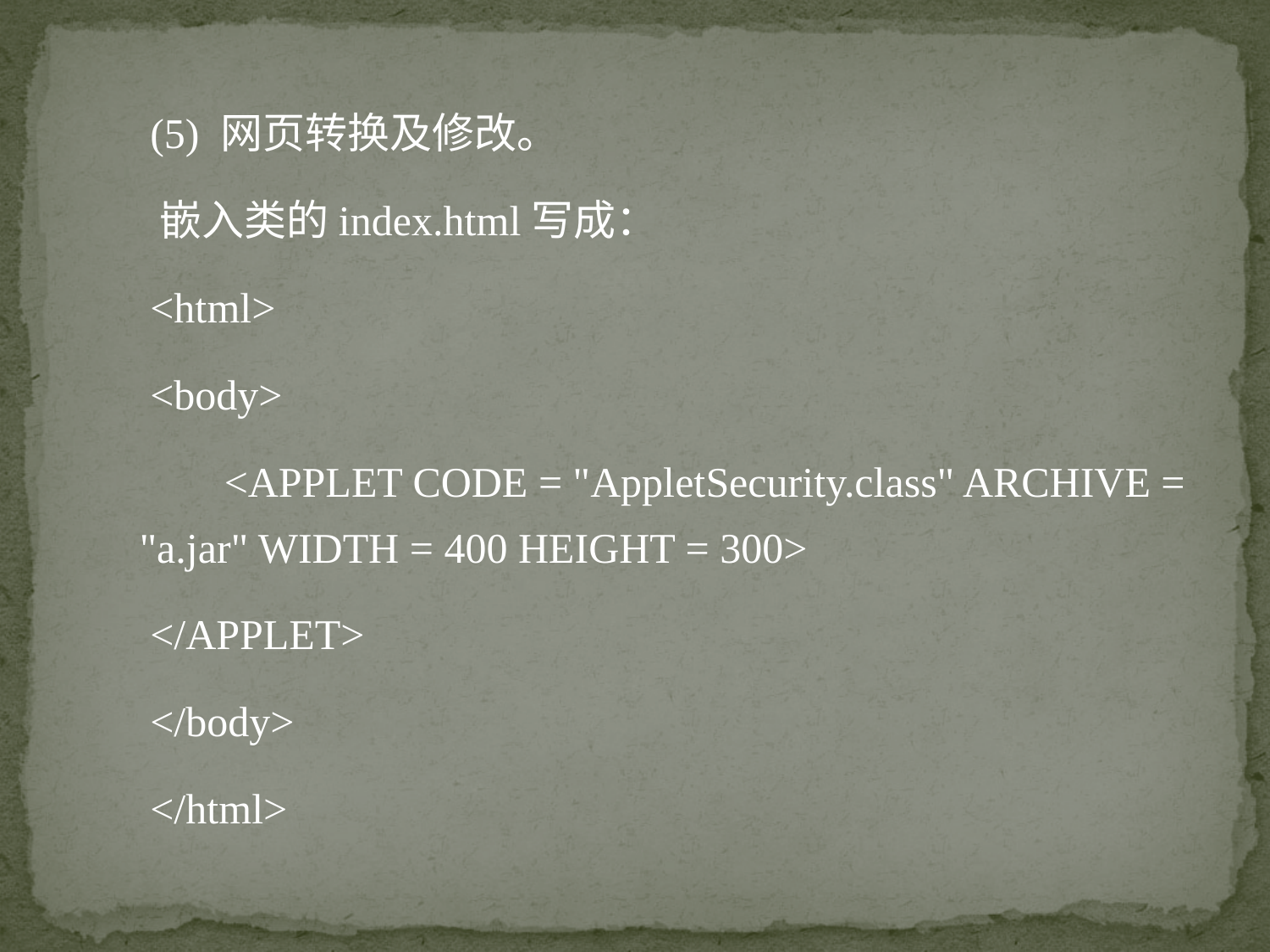

(5) 网页转换及修改。
 嵌入类的index.html写成：
 <html>
 <body>
        <APPLET CODE = "AppletSecurity.class" ARCHIVE = "a.jar" WIDTH = 400 HEIGHT = 300>
 </APPLET>
 </body>
 </html>